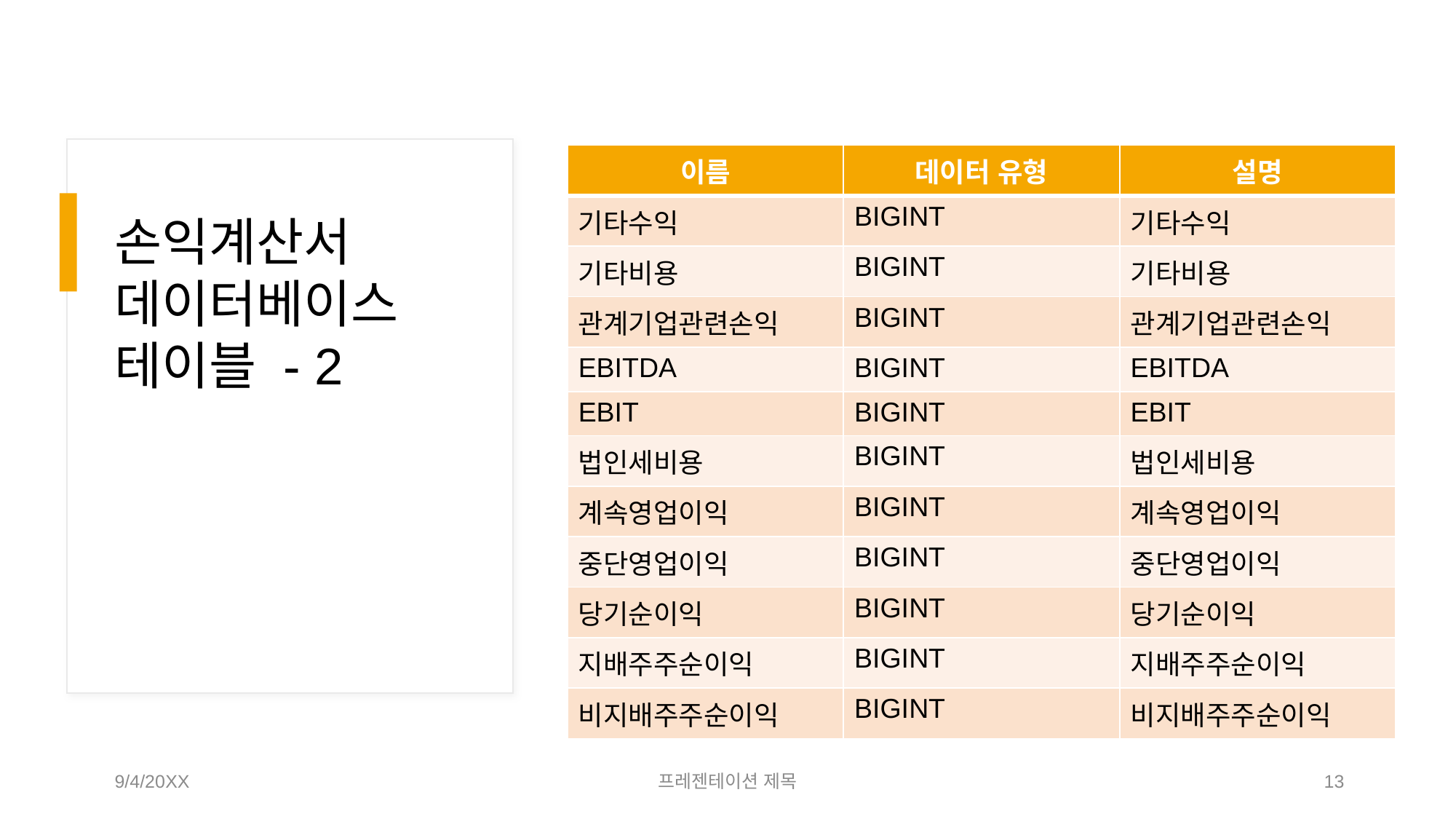

| 이름 | 데이터 유형 | 설명 |
| --- | --- | --- |
| 기타수익 | BIGINT | 기타수익 |
| 기타비용 | BIGINT | 기타비용 |
| 관계기업관련손익 | BIGINT | 관계기업관련손익 |
| EBITDA | BIGINT | EBITDA |
| EBIT | BIGINT | EBIT |
| 법인세비용 | BIGINT | 법인세비용 |
| 계속영업이익 | BIGINT | 계속영업이익 |
| 중단영업이익 | BIGINT | 중단영업이익 |
| 당기순이익 | BIGINT | 당기순이익 |
| 지배주주순이익 | BIGINT | 지배주주순이익 |
| 비지배주주순이익 | BIGINT | 비지배주주순이익 |
# 손익계산서 데이터베이스 테이블 - 2
9/4/20XX
프레젠테이션 제목
13